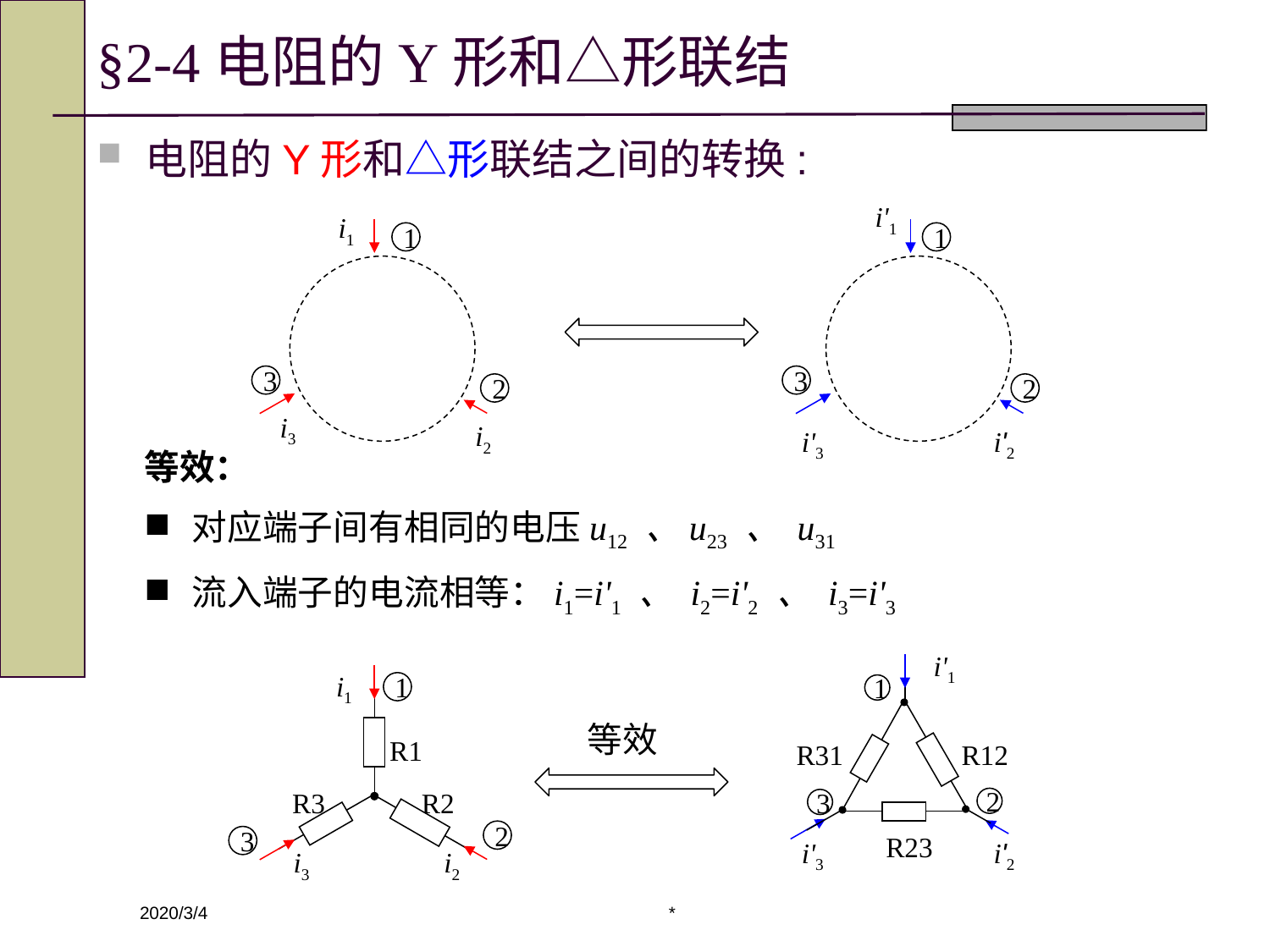

# §2-4电阻的Y形和△形联结
电阻的Y形和△形联结之间的转换:
i'1
i1
1
1

3
3
2
2
i3
i2
i'3
i'2
等效：
对应端子间有相同的电压u12 、u23 、 u31
流入端子的电流相等：i1=i'1 、 i2=i'2 、 i3=i'3

i'1
i1
1
1

R1
R31
R12

R3
R2
2
3

2
R23
3
i'3
i'2
i3
i2
等效

*
2020/3/4